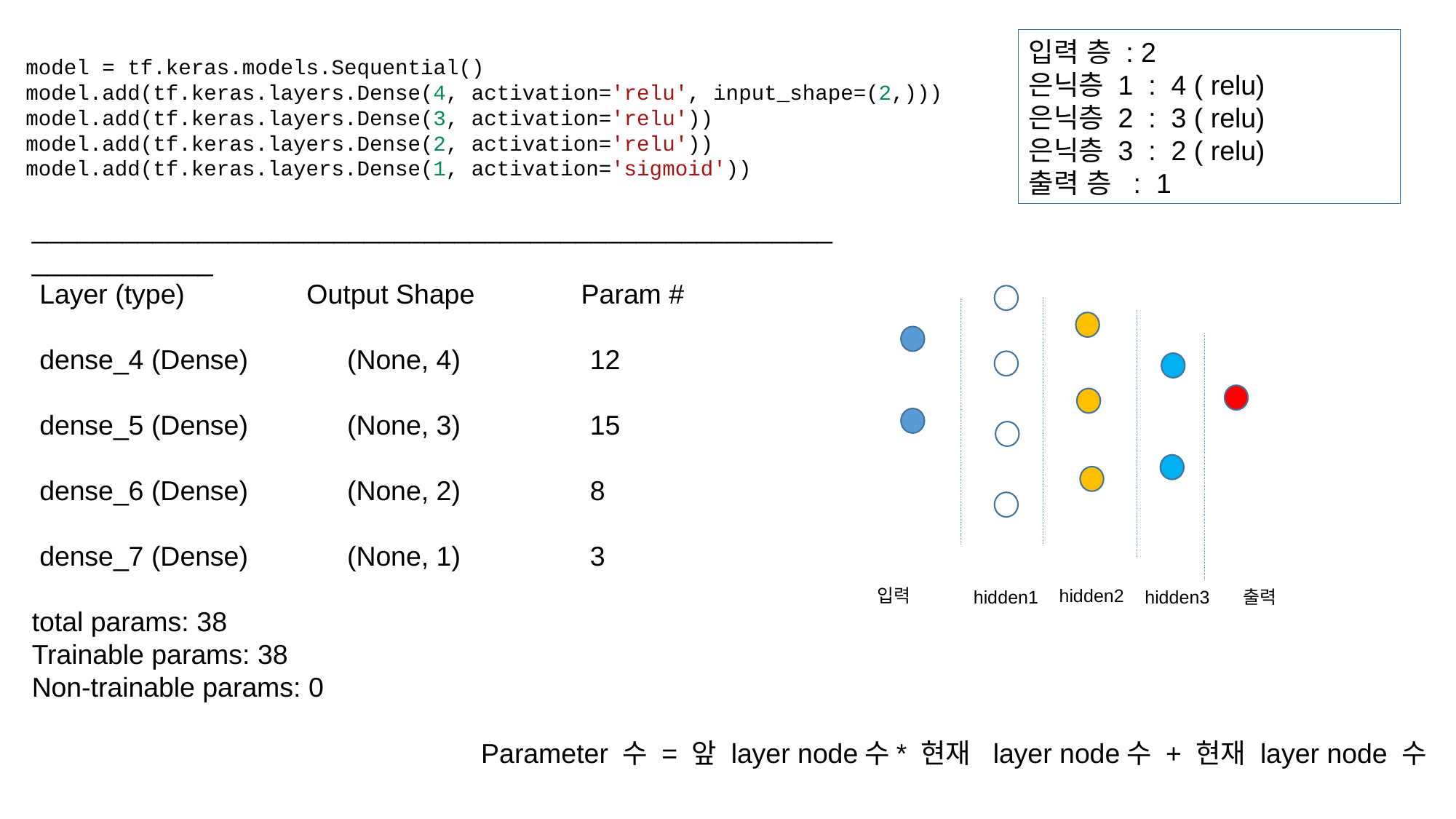

입력 층 : 2
은닉층 1  :  4 ( relu)
은닉층 2  :  3 ( relu)
은닉층 3  :  2 ( relu)
출력 층  :  1
model = tf.keras.models.Sequential()
model.add(tf.keras.layers.Dense(4, activation='relu', input_shape=(2,)))
model.add(tf.keras.layers.Dense(3, activation='relu'))
model.add(tf.keras.layers.Dense(2, activation='relu'))
model.add(tf.keras.layers.Dense(1, activation='sigmoid'))
_________________________________________________________________
 Layer (type)                Output Shape              Param #

 dense_4 (Dense)             (None, 4)                 12

 dense_5 (Dense)             (None, 3)                 15

 dense_6 (Dense)             (None, 2)                 8

 dense_7 (Dense)             (None, 1)                 3

total params: 38
Trainable params: 38
Non-trainable params: 0

입력
hidden2
hidden1
hidden3
출력
Parameter 수 = 앞 layer node수* 현재  layer node수 + 현재 layer node 수